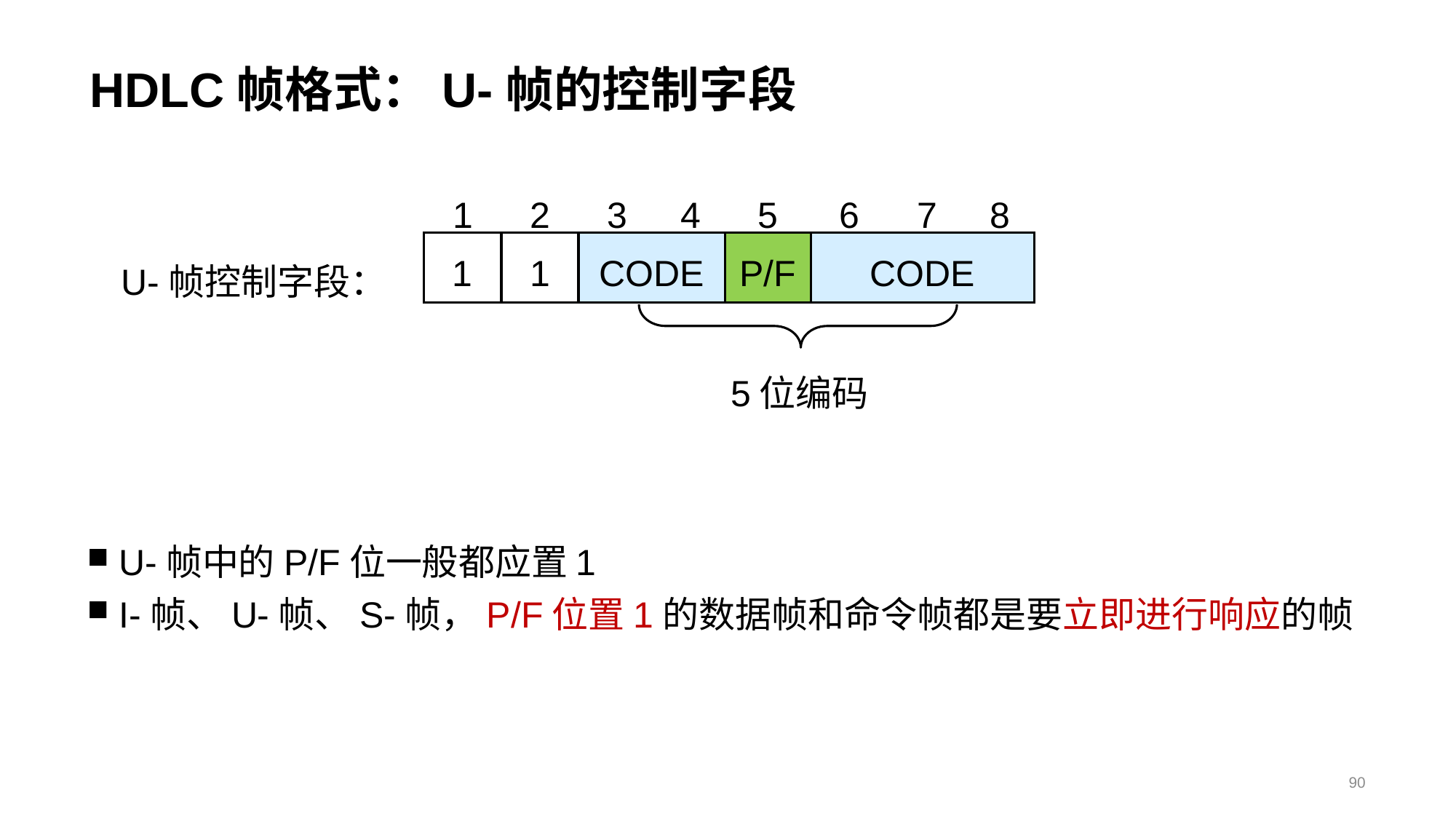

# HDLC帧格式：U-帧的控制字段

1
2
3
4
5
6
7
8
1
1
CODE
P/F
CODE
U-帧控制字段：
5位编码
U-帧中的P/F位一般都应置1
I-帧、U-帧、S-帧，P/F位置1的数据帧和命令帧都是要立即进行响应的帧

90